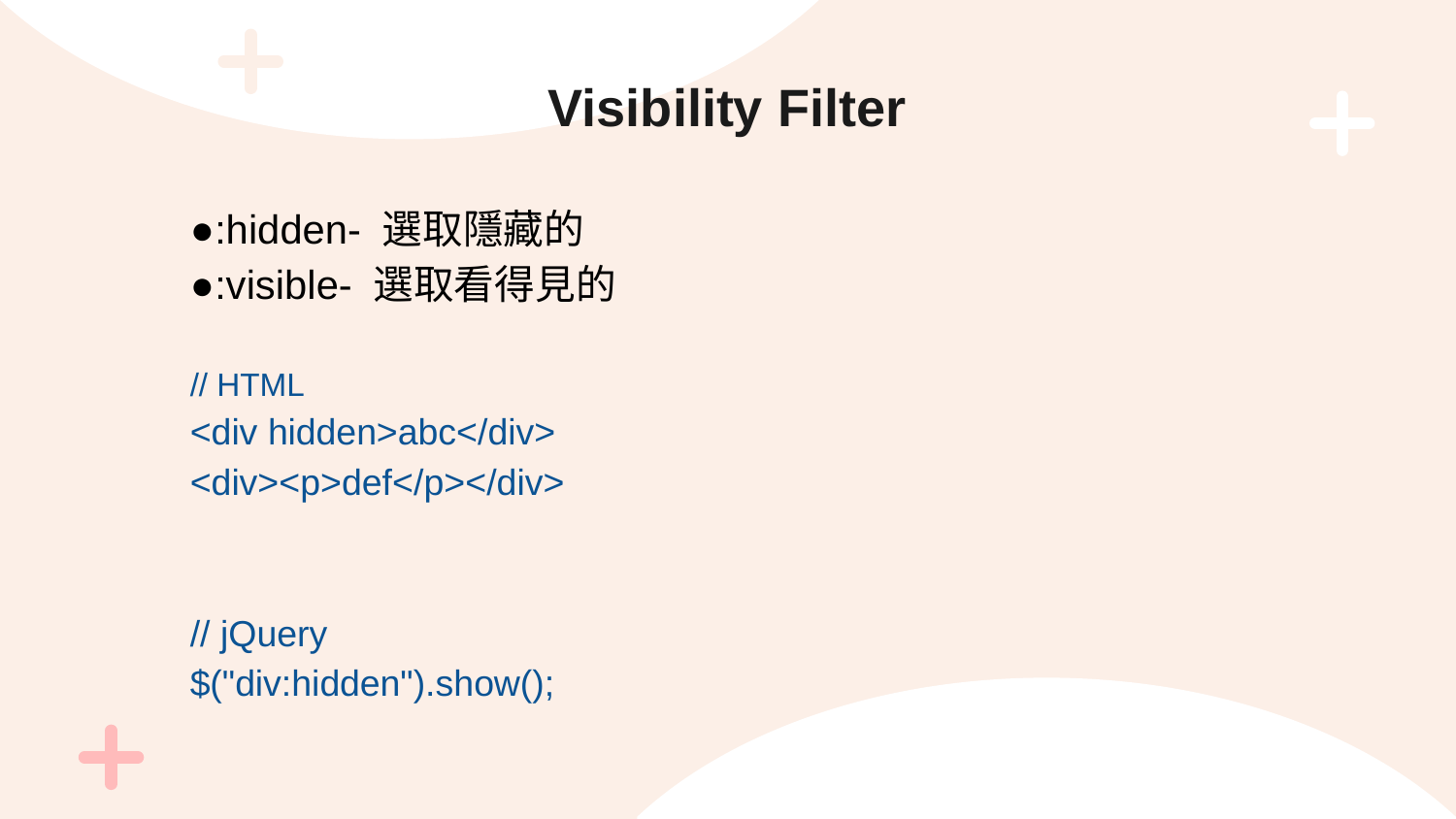

# Visibility Filter
●:hidden- 選取隱藏的
●:visible- 選取看得見的

// HTML
<div hidden>abc</div>
<div><p>def</p></div>

// jQuery
$("div:hidden").show();